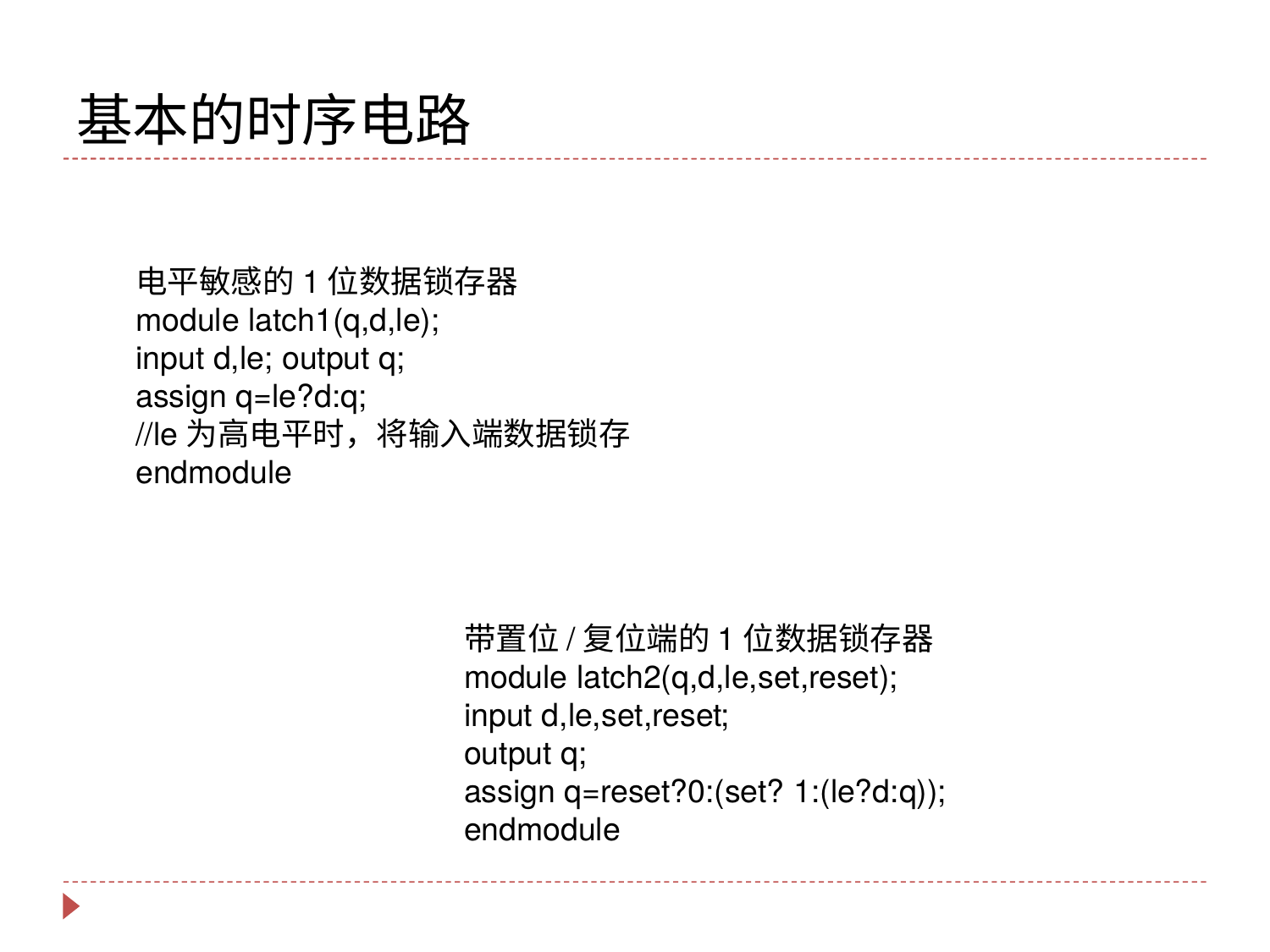

# 基本的时序电路
电平敏感的1位数据锁存器
module latch1(q,d,le);
input d,le; output q;
assign q=le?d:q;
//le为高电平时，将输入端数据锁存
endmodule
带置位/复位端的1位数据锁存器
module latch2(q,d,le,set,reset);
input d,le,set,reset;
output q;
assign q=reset?0:(set? 1:(le?d:q));
endmodule